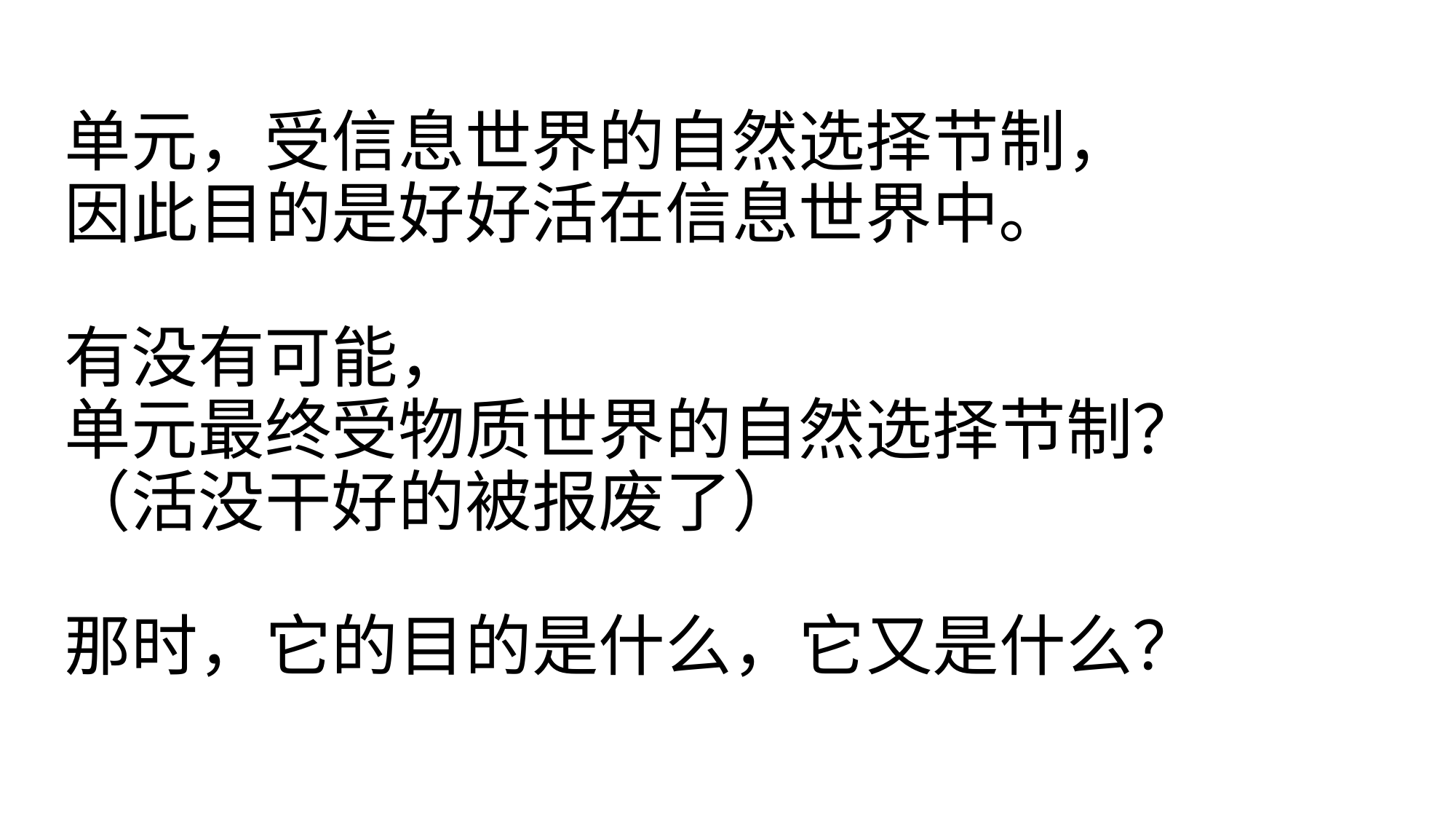

单元，受信息世界的自然选择节制，
因此目的是好好活在信息世界中。

有没有可能，
单元最终受物质世界的自然选择节制？
（活没干好的被报废了）

那时，它的目的是什么，它又是什么？